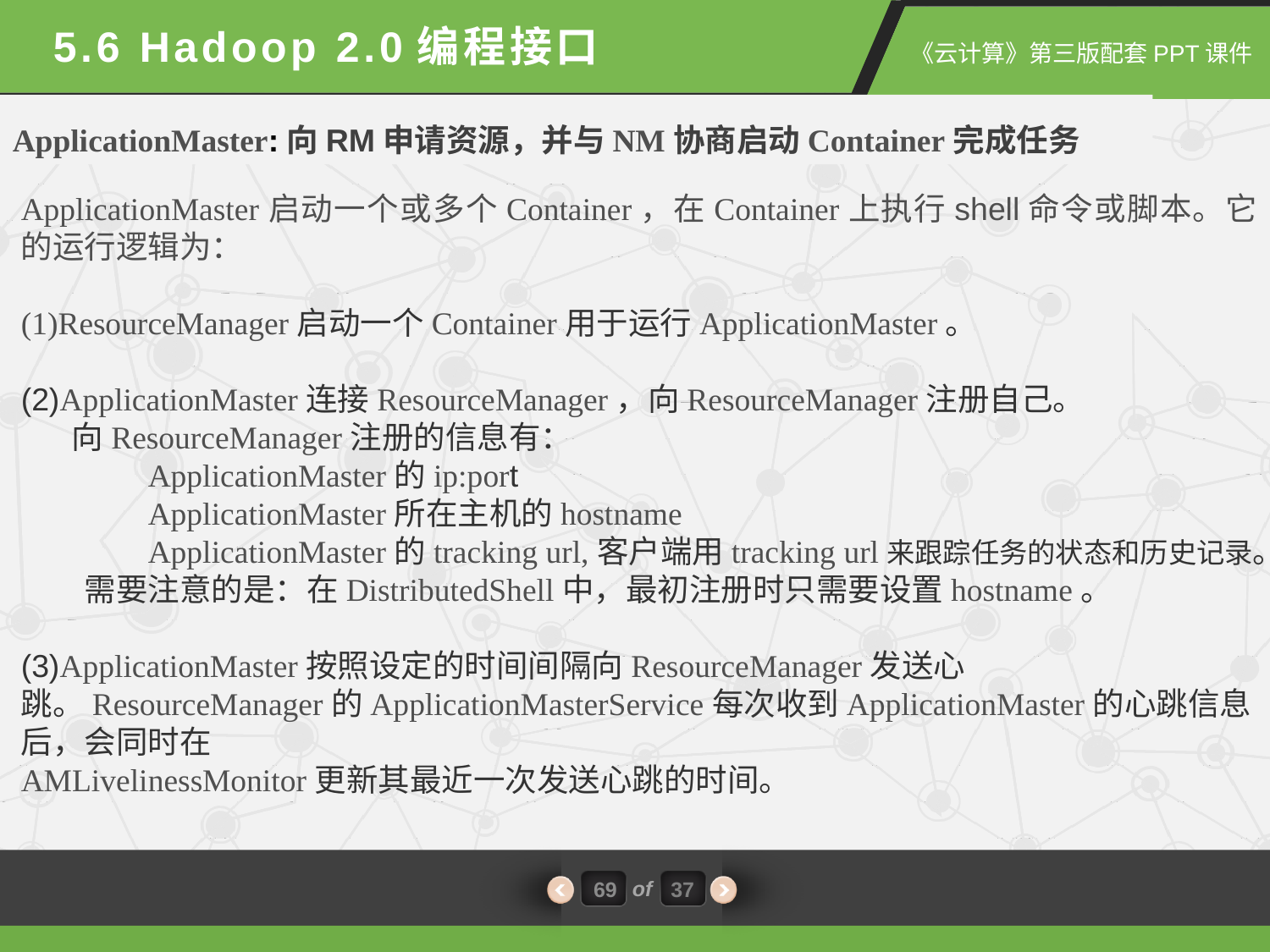

5.6 Hadoop 2.0编程接口
ApplicationMaster:向RM申请资源，并与NM协商启动Container完成任务
ApplicationMaster启动一个或多个Container，在Container上执行shell命令或脚本。它的运行逻辑为：

(1)ResourceManager启动一个Container用于运行ApplicationMaster。

(2)ApplicationMaster连接ResourceManager，向ResourceManager注册自己。
      向ResourceManager注册的信息有：
	ApplicationMaster的ip:port
	ApplicationMaster所在主机的hostname
	ApplicationMaster的tracking url,客户端用tracking url来跟踪任务的状态和历史记录。
需要注意的是：在DistributedShell中，最初注册时只需要设置hostname。

(3)ApplicationMaster按照设定的时间间隔向ResourceManager发送心跳。ResourceManager的ApplicationMasterService每次收到ApplicationMaster的心跳信息后，会同时在
AMLivelinessMonitor更新其最近一次发送心跳的时间。
69